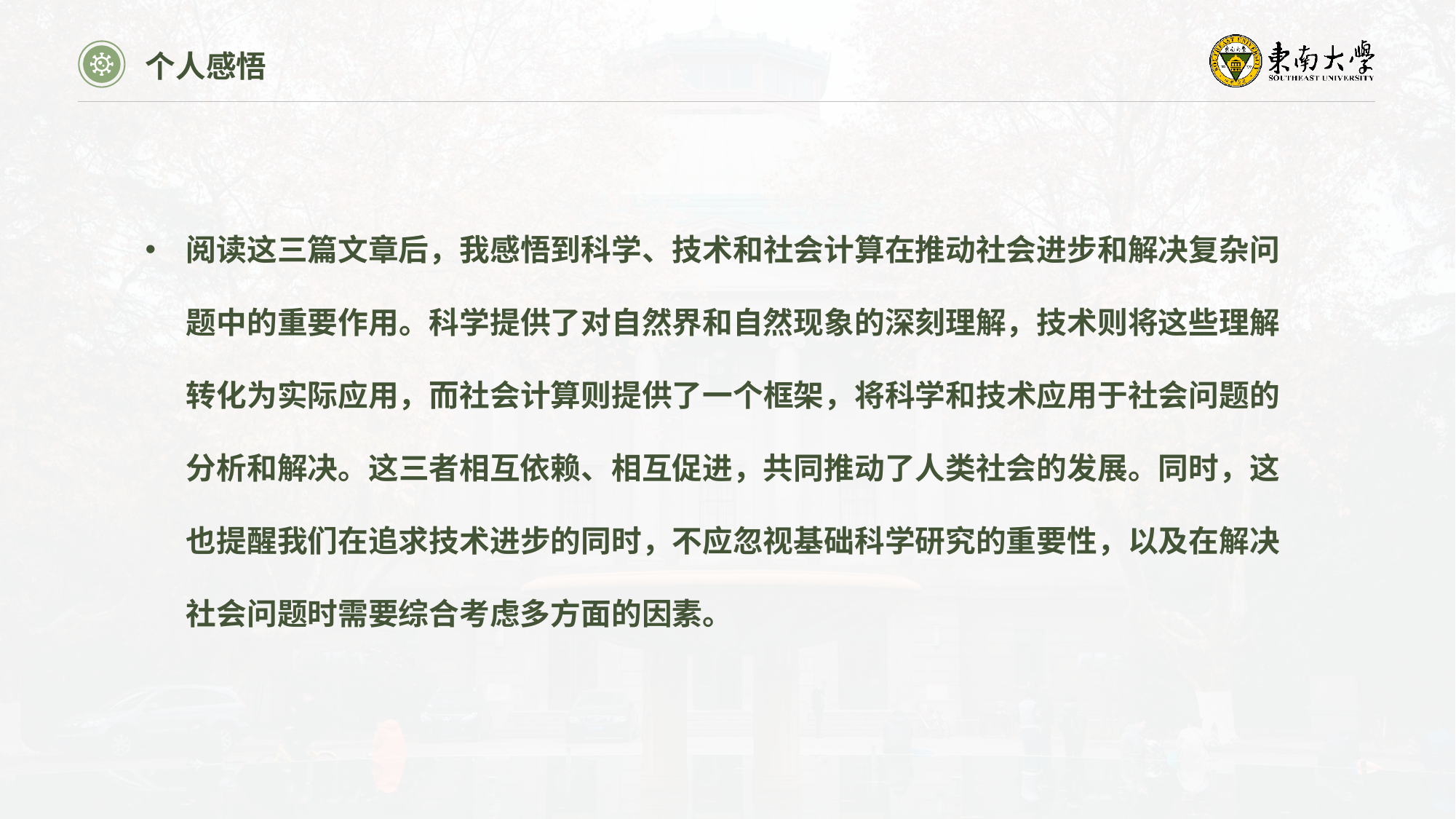

个人感悟
阅读这三篇文章后，我感悟到科学、技术和社会计算在推动社会进步和解决复杂问题中的重要作用。科学提供了对自然界和自然现象的深刻理解，技术则将这些理解转化为实际应用，而社会计算则提供了一个框架，将科学和技术应用于社会问题的分析和解决。这三者相互依赖、相互促进，共同推动了人类社会的发展。同时，这也提醒我们在追求技术进步的同时，不应忽视基础科学研究的重要性，以及在解决社会问题时需要综合考虑多方面的因素。